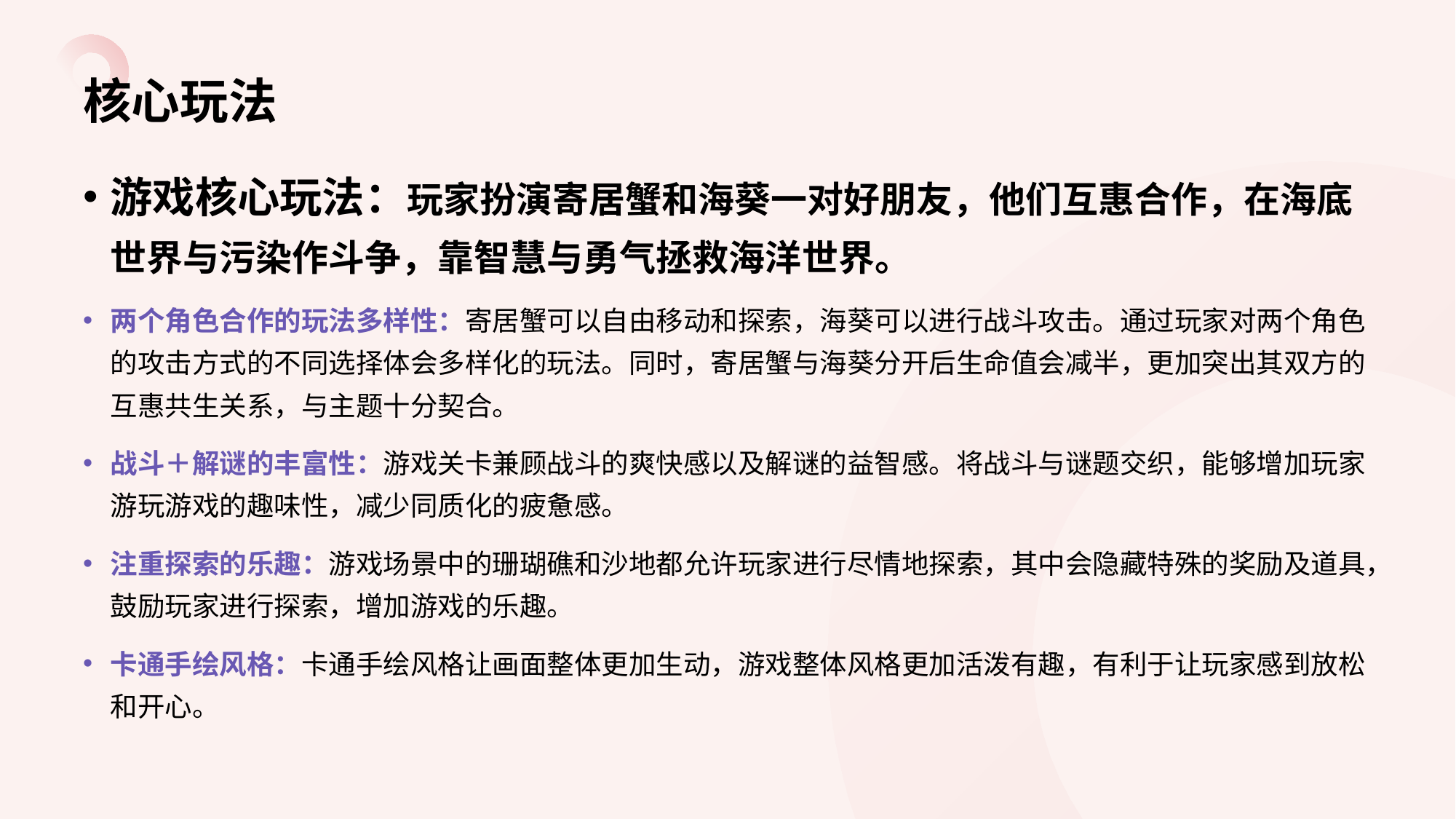

# 核心玩法
游戏核心玩法：玩家扮演寄居蟹和海葵一对好朋友，他们互惠合作，在海底世界与污染作斗争，靠智慧与勇气拯救海洋世界。
两个角色合作的玩法多样性：寄居蟹可以自由移动和探索，海葵可以进行战斗攻击。通过玩家对两个角色的攻击方式的不同选择体会多样化的玩法。同时，寄居蟹与海葵分开后生命值会减半，更加突出其双方的互惠共生关系，与主题十分契合。
战斗＋解谜的丰富性：游戏关卡兼顾战斗的爽快感以及解谜的益智感。将战斗与谜题交织，能够增加玩家游玩游戏的趣味性，减少同质化的疲惫感。
注重探索的乐趣：游戏场景中的珊瑚礁和沙地都允许玩家进行尽情地探索，其中会隐藏特殊的奖励及道具，鼓励玩家进行探索，增加游戏的乐趣。
卡通手绘风格：卡通手绘风格让画面整体更加生动，游戏整体风格更加活泼有趣，有利于让玩家感到放松和开心。